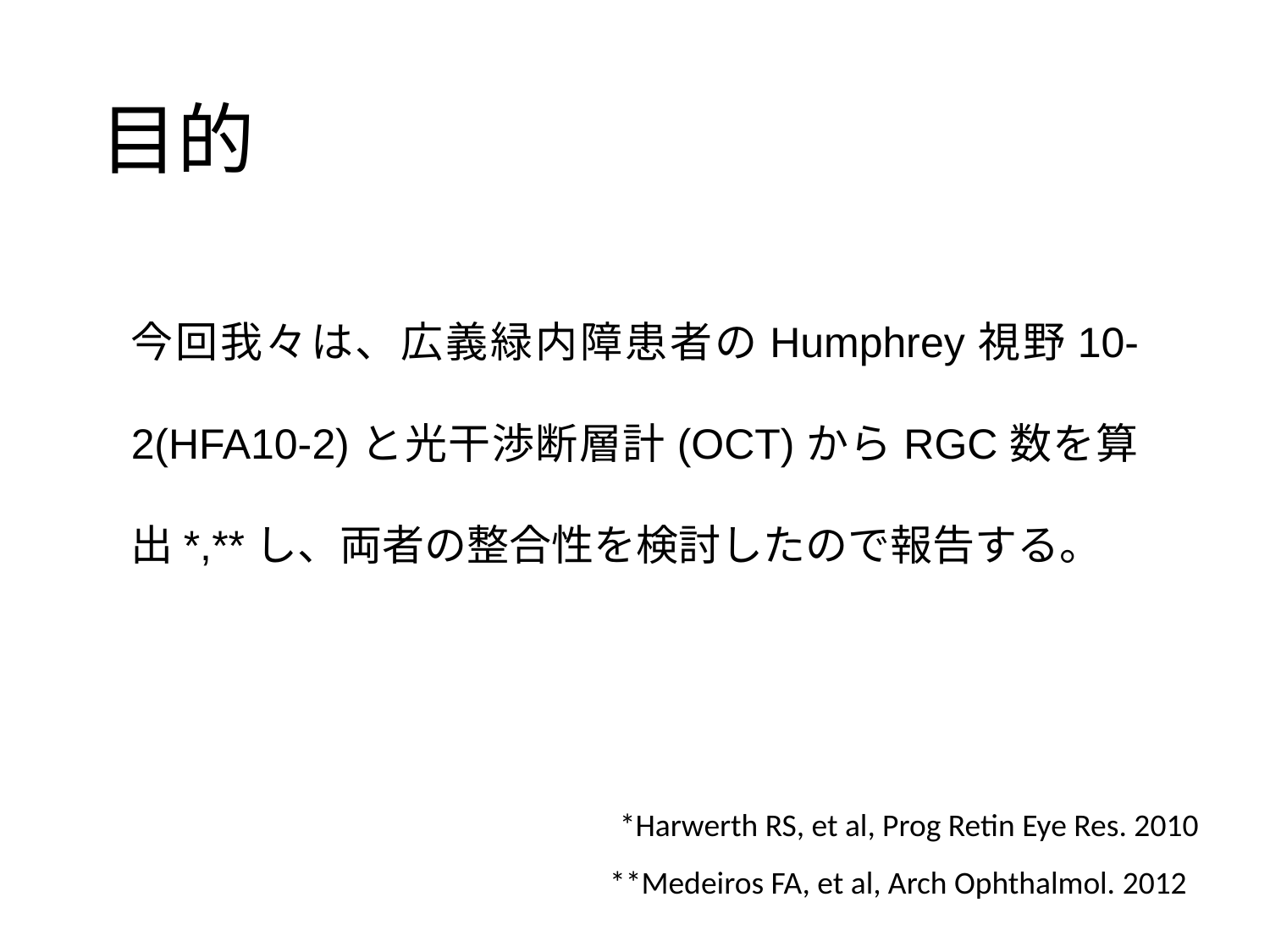

# 目的
今回我々は、広義緑内障患者のHumphrey視野10-2(HFA10-2)と光干渉断層計(OCT)からRGC数を算出*,**し、両者の整合性を検討したので報告する。
   *Harwerth RS, et al, Prog Retin Eye Res. 2010
**Medeiros FA, et al, Arch Ophthalmol. 2012